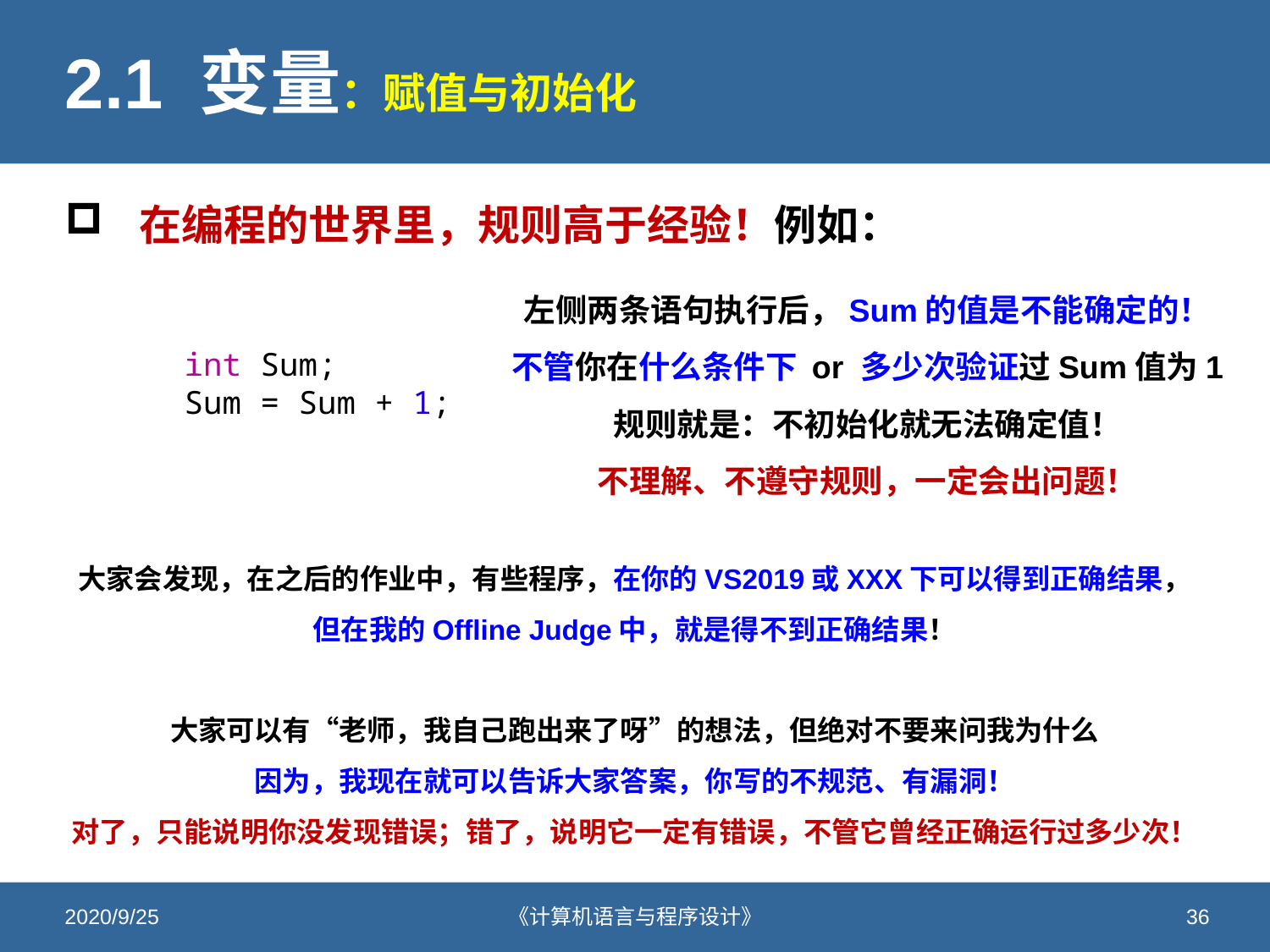

# 2.1 变量：赋值与初始化
在编程的世界里，规则高于经验！例如：
左侧两条语句执行后，Sum的值是不能确定的！
不管你在什么条件下 or 多少次验证过Sum值为1
规则就是：不初始化就无法确定值！
不理解、不遵守规则，一定会出问题！
    int Sum;
    Sum = Sum + 1;
大家会发现，在之后的作业中，有些程序，在你的VS2019或XXX下可以得到正确结果，
但在我的Offline Judge中，就是得不到正确结果！

大家可以有“老师，我自己跑出来了呀”的想法，但绝对不要来问我为什么
因为，我现在就可以告诉大家答案，你写的不规范、有漏洞！
对了，只能说明你没发现错误；错了，说明它一定有错误，不管它曾经正确运行过多少次！
2020/9/25
《计算机语言与程序设计》
36